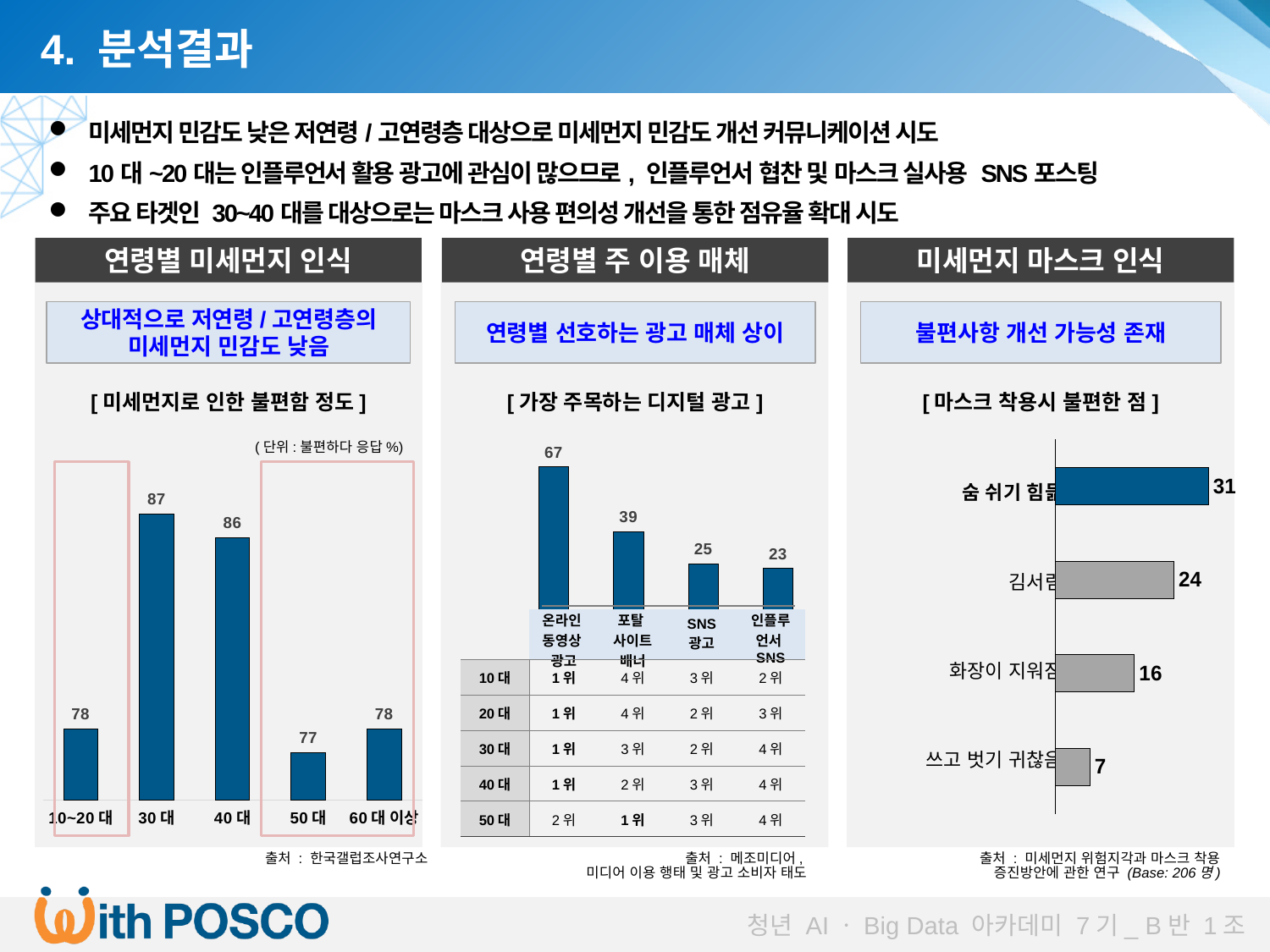

4. 분석결과
미세먼지 민감도 낮은 저연령/고연령층 대상으로 미세먼지 민감도 개선 커뮤니케이션 시도
10대~20대는 인플루언서 활용 광고에 관심이 많으므로, 인플루언서 협찬 및 마스크 실사용 SNS포스팅
주요 타겟인 30~40대를 대상으로는 마스크 사용 편의성 개선을 통한 점유율 확대 시도
연령별 미세먼지 인식
연령별 주 이용 매체
미세먼지 마스크 인식

상대적으로 저연령/고연령층의 미세먼지 민감도 낮음
연령별 선호하는 광고 매체 상이
불편사항 개선 가능성 존재
[미세먼지로 인한 불편함 정도]
[가장 주목하는 디지털 광고]
[마스크 착용시 불편한 점]
(단위:불편하다 응답%)

### Chart

| Category | 비율(%) |
|---|---|
| 제조사 | 7.0 |
| 디자인 | 16.0 |
| 가격 | 24.0 |
| 차단효과 | 31.0 |

### Chart

| Category | 개인 |  |
|---|---|---|
| 10~20대 | 67.0 | None |
| 30대 | 39.0 | None |
| 40대 | 25.0 | None |
| 60대 이상 | 23.0 | None |

### Chart

| Category | 개인 |
|---|---|
| 10~20대 | 78.0 |
| 30대 | 87.0 |
| 40대 | 86.0 |
| 50대 | 77.0 |
| 60대 이상 | 78.0 |
| 숨 쉬기 힘듦 |
| --- |
| 김서림 |
| 화장이 지워짐 |
| 쓰고 벗기 귀찮음 |

|  | 온라인 동영상 광고 | 포탈 사이트 배너 | SNS 광고 | 인플루 언서 SNS |
| --- | --- | --- | --- | --- |
| 10대 | 1위 | 4위 | 3위 | 2위 |
| 20대 | 1위 | 4위 | 2위 | 3위 |
| 30대 | 1위 | 3위 | 2위 | 4위 |
| 40대 | 1위 | 2위 | 3위 | 4위 |
| 50대 | 2위 | 1위 | 3위 | 4위 |
출처 : 한국갤럽조사연구소
출처 : 메조미디어,
미디어 이용 행태 및 광고 소비자 태도
출처 : 미세먼지 위험지각과 마스크 착용
증진방안에 관한 연구 (Base: 206명)